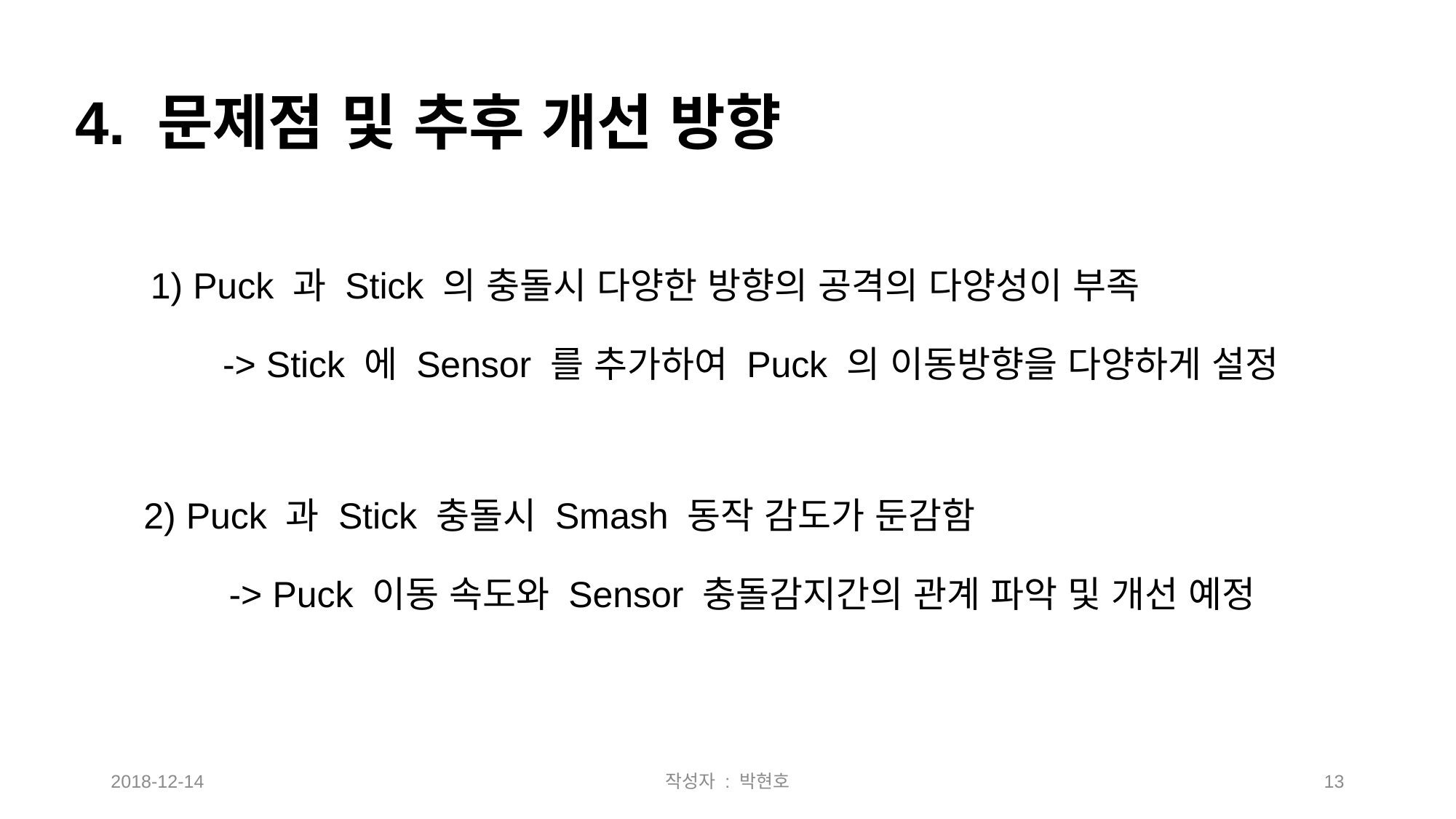

4. 문제점 및 추후 개선 방향
1) Puck 과 Stick 의 충돌시 다양한 방향의 공격의 다양성이 부족
-> Stick 에 Sensor 를 추가하여 Puck 의 이동방향을 다양하게 설정
2) Puck 과 Stick 충돌시 Smash 동작 감도가 둔감함
-> Puck 이동 속도와 Sensor 충돌감지간의 관계 파악 및 개선 예정
2018-12-14
작성자 : 박현호
13